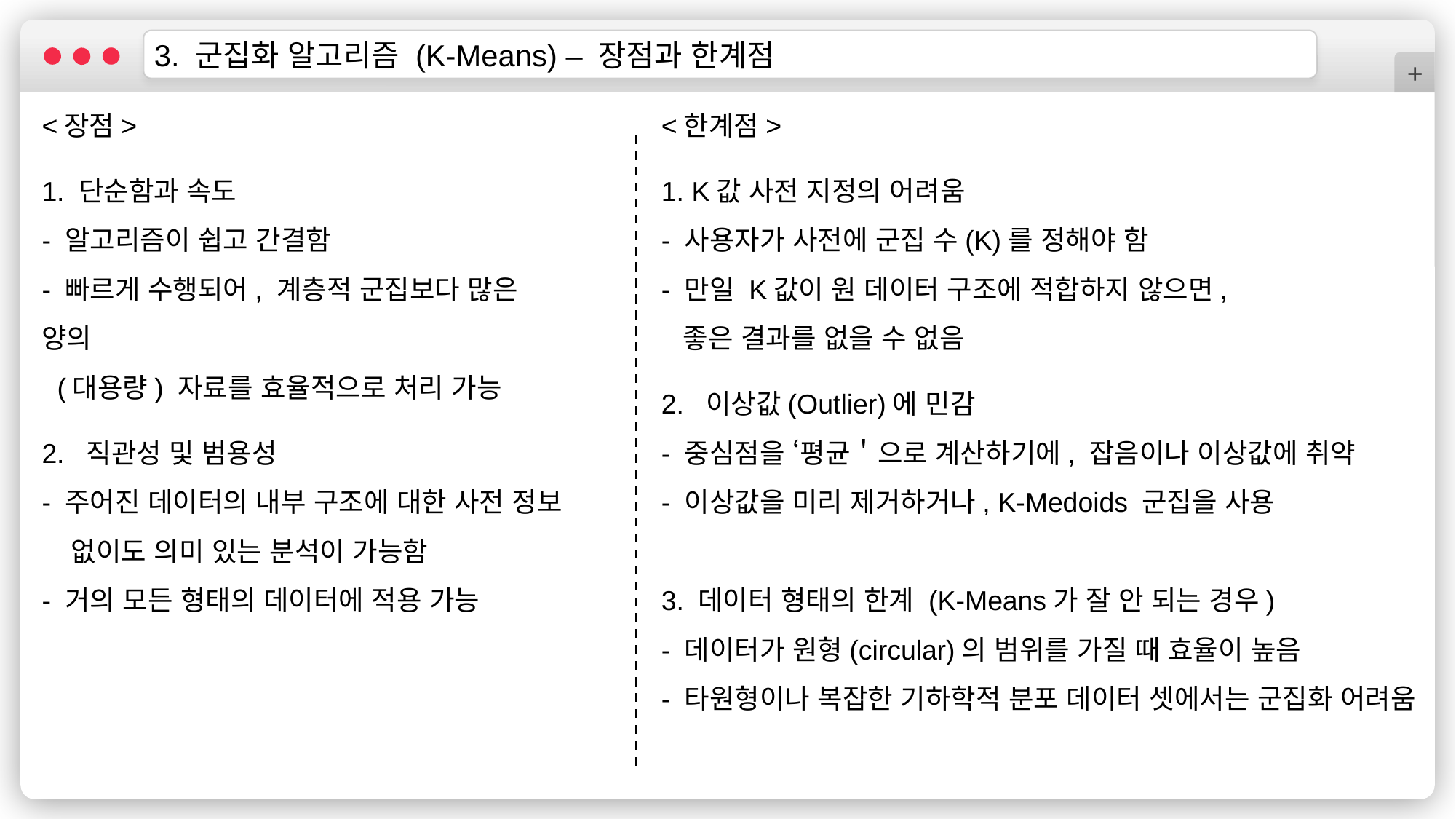

3. 군집화 알고리즘 (K-Means) – 장점과 한계점

+
<장점>

1. 단순함과 속도
- 알고리즘이 쉽고 간결함
- 빠르게 수행되어, 계층적 군집보다 많은 양의
  (대용량) 자료를 효율적으로 처리 가능

2.  직관성 및 범용성
- 주어진 데이터의 내부 구조에 대한 사전 정보
   없이도 의미 있는 분석이 가능함
- 거의 모든 형태의 데이터에 적용 가능

<한계점>

1. K값 사전 지정의 어려움
- 사용자가 사전에 군집 수(K)를 정해야 함
- 만일 K값이 원 데이터 구조에 적합하지 않으면,
  좋은 결과를 없을 수 없음

2.  이상값(Outlier)에 민감
- 중심점을 ‘평균＇으로 계산하기에, 잡음이나 이상값에 취약
- 이상값을 미리 제거하거나, K-Medoids 군집을 사용

3. 데이터 형태의 한계 (K-Means가 잘 안 되는 경우)
- 데이터가 원형(circular)의 범위를 가질 때 효율이 높음
- 타원형이나 복잡한 기하학적 분포 데이터 셋에서는 군집화 어려움